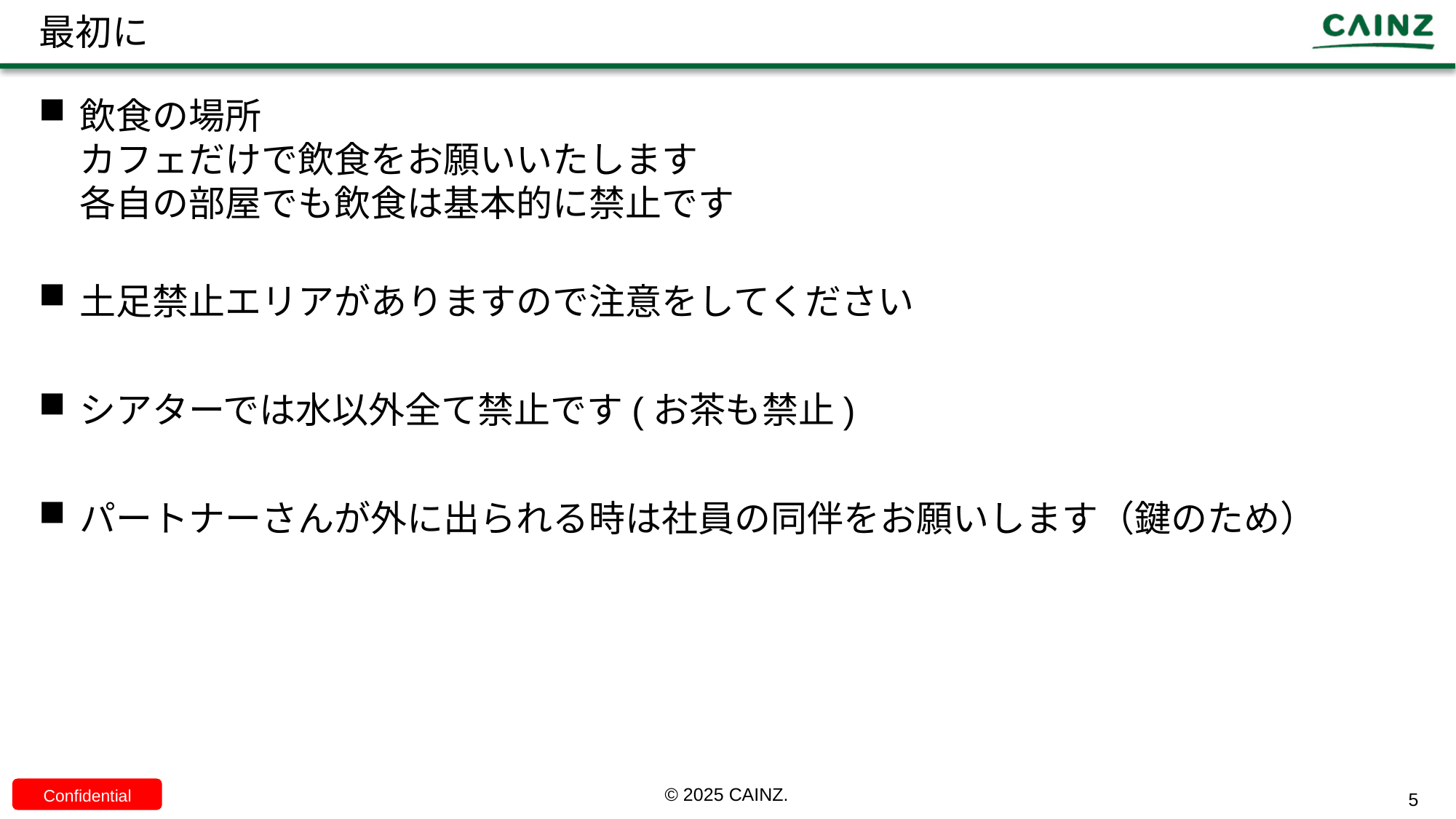

# 最初に
飲食の場所
カフェだけで飲食をお願いいたします
各自の部屋でも飲食は基本的に禁止です​
土足禁止エリアがありますので注意をしてください

シアターでは水以外全て禁止です(お茶も禁止)

パートナーさんが外に出られる時は社員の同伴をお願いします（鍵のため）